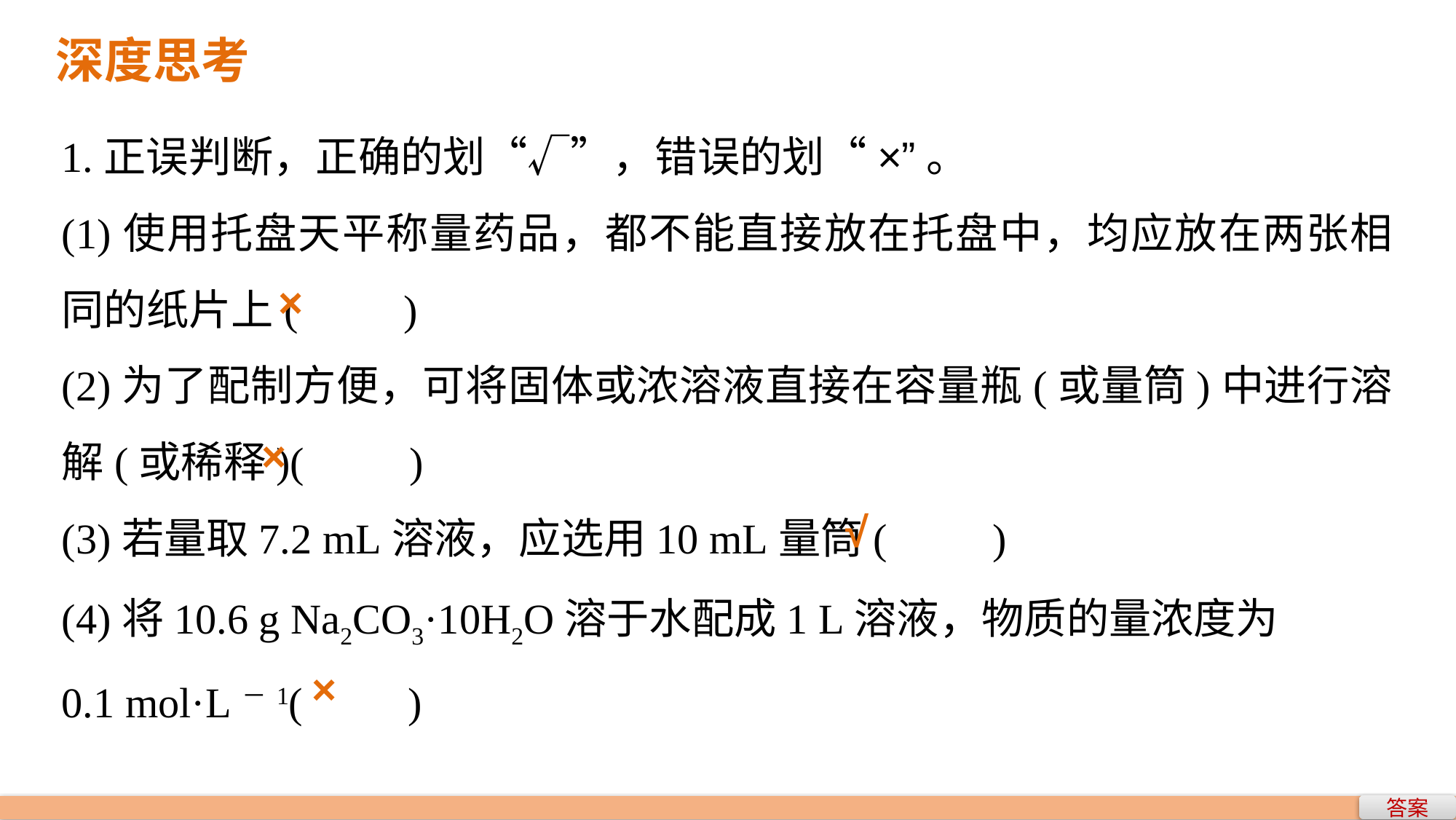

深度思考
1.正误判断，正确的划“√”，错误的划“×”。
(1)使用托盘天平称量药品，都不能直接放在托盘中，均应放在两张相同的纸片上(　　)
(2)为了配制方便，可将固体或浓溶液直接在容量瓶(或量筒)中进行溶解(或稀释)(　　)
(3)若量取7.2 mL溶液，应选用10 mL量筒(　　)
(4)将10.6 g Na2CO3·10H2O溶于水配成1 L溶液，物质的量浓度为
0.1 mol·L－1(　　)
×
×
√
×
答案